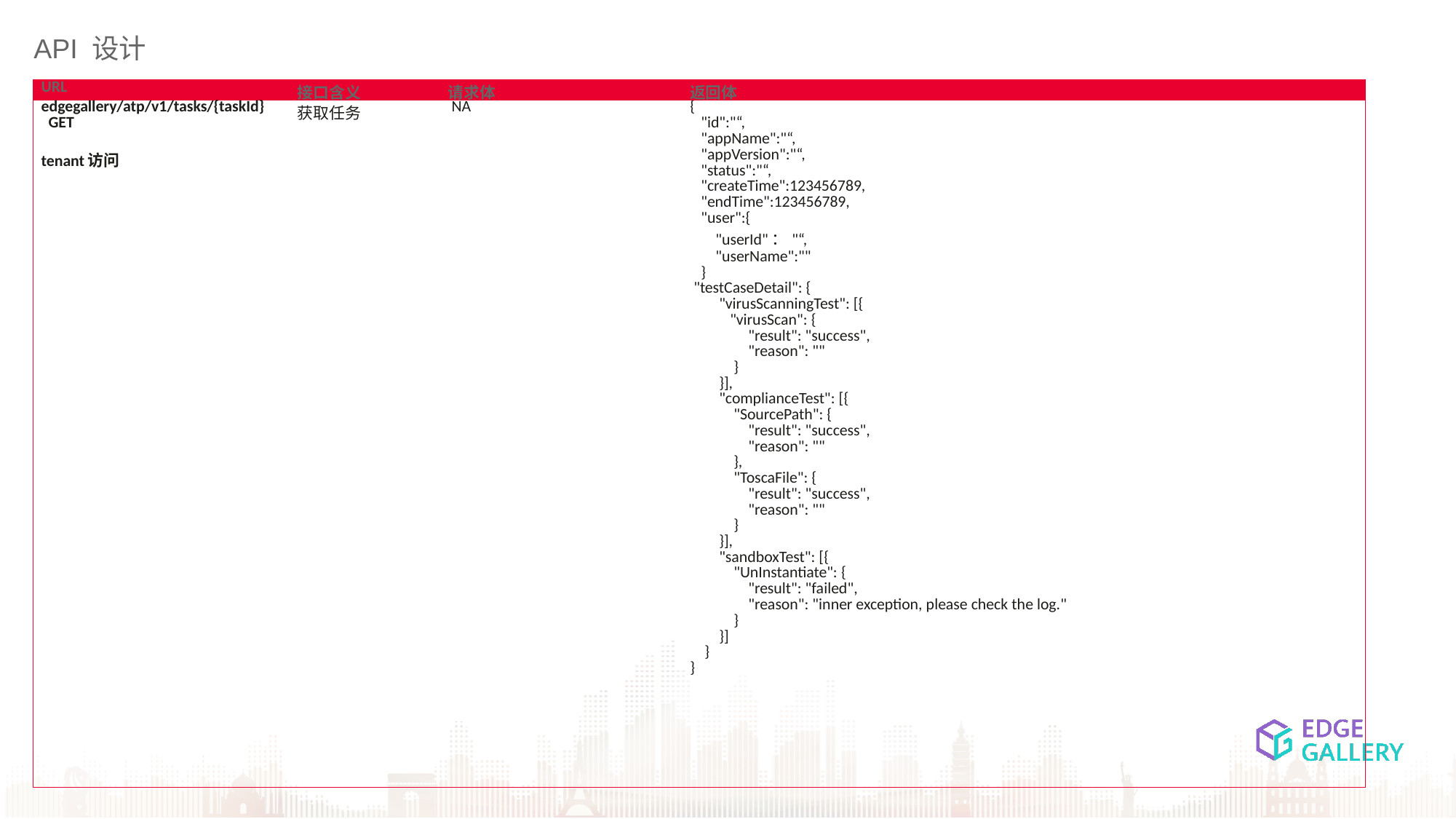

API 设计
| URL | 接口含义 | 请求体 | 返回体 |
| --- | --- | --- | --- |
| edgegallery/atp/v1/tasks/{taskId} GET tenant访问 | 获取任务 | NA | { "id":"“, "appName":"“, "appVersion":"“, "status":"“, "createTime":123456789, "endTime":123456789, "user":{ "userId"："“, "userName":"" } "testCaseDetail": { "virusScanningTest": [{ "virusScan": { "result": "success", "reason": "" } }], "complianceTest": [{ "SourcePath": { "result": "success", "reason": "" }, "ToscaFile": { "result": "success", "reason": "" } }], "sandboxTest": [{ "UnInstantiate": { "result": "failed", "reason": "inner exception, please check the log." } }] } } |